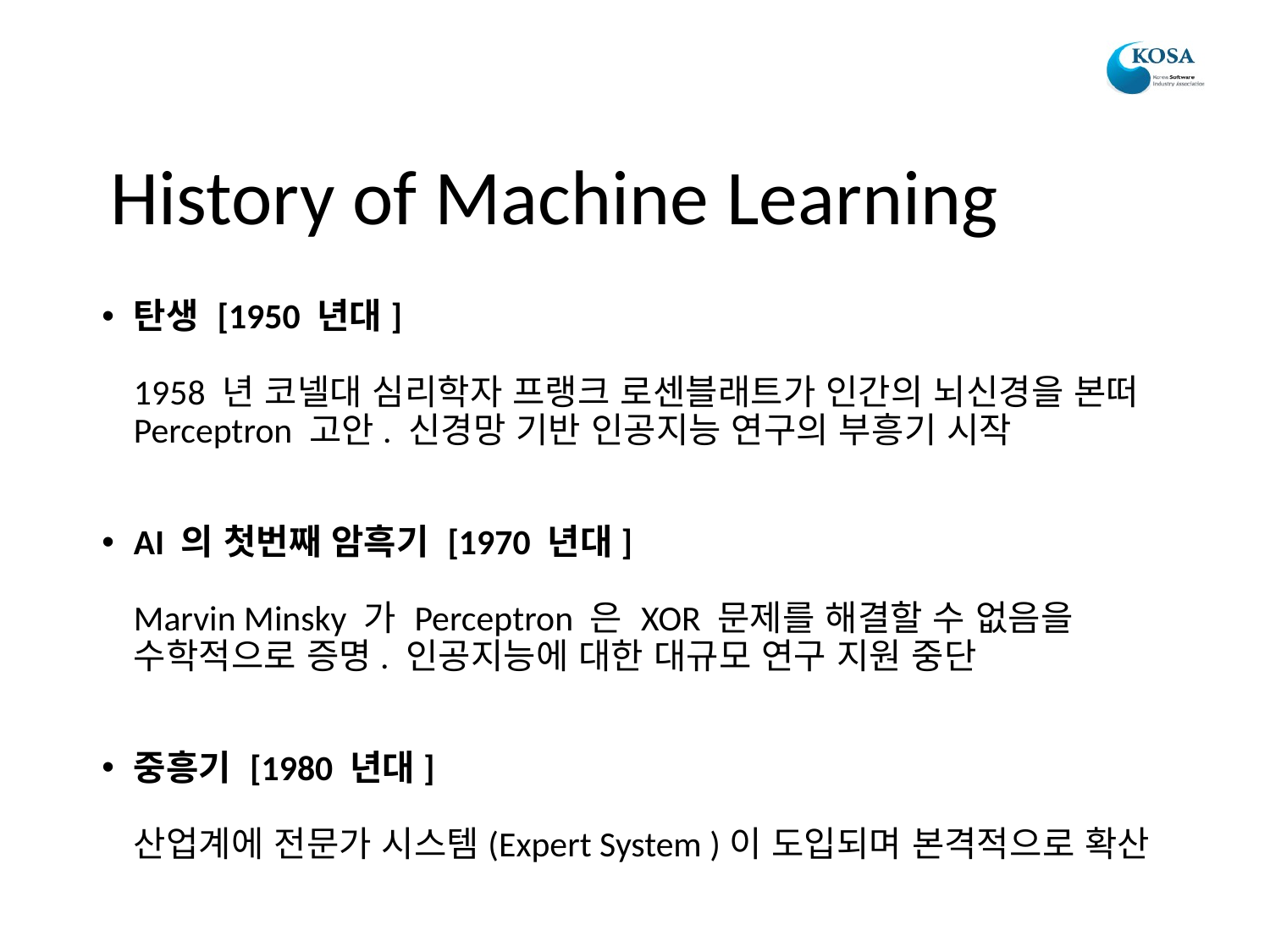

# History of Machine Learning
탄생 [1950 년대]
1958 년 코넬대 심리학자 프랭크 로센블래트가 인간의 뇌신경을 본떠 Perceptron 고안. 신경망 기반 인공지능 연구의 부흥기 시작

AI 의 첫번째 암흑기 [1970 년대]
Marvin Minsky 가 Perceptron 은 XOR 문제를 해결할 수 없음을 수학적으로 증명. 인공지능에 대한 대규모 연구 지원 중단

중흥기 [1980 년대]
산업계에 전문가 시스템(Expert System )이 도입되며 본격적으로 확산